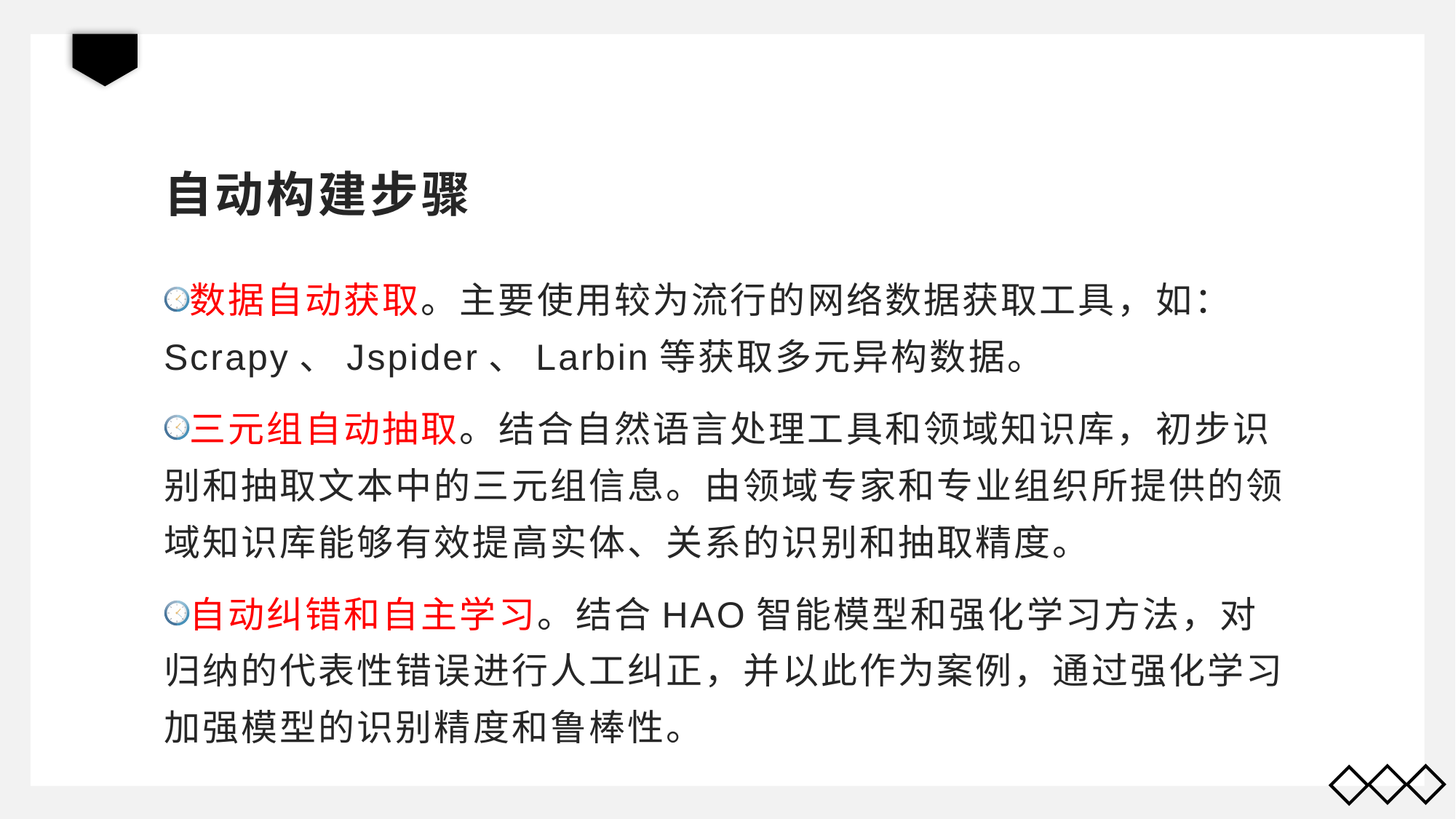

# 自动构建步骤
数据自动获取。主要使用较为流行的网络数据获取工具，如：Scrapy、Jspider、Larbin等获取多元异构数据。
三元组自动抽取。结合自然语言处理工具和领域知识库，初步识别和抽取文本中的三元组信息。由领域专家和专业组织所提供的领域知识库能够有效提高实体、关系的识别和抽取精度。
自动纠错和自主学习。结合HAO智能模型和强化学习方法，对归纳的代表性错误进行人工纠正，并以此作为案例，通过强化学习加强模型的识别精度和鲁棒性。